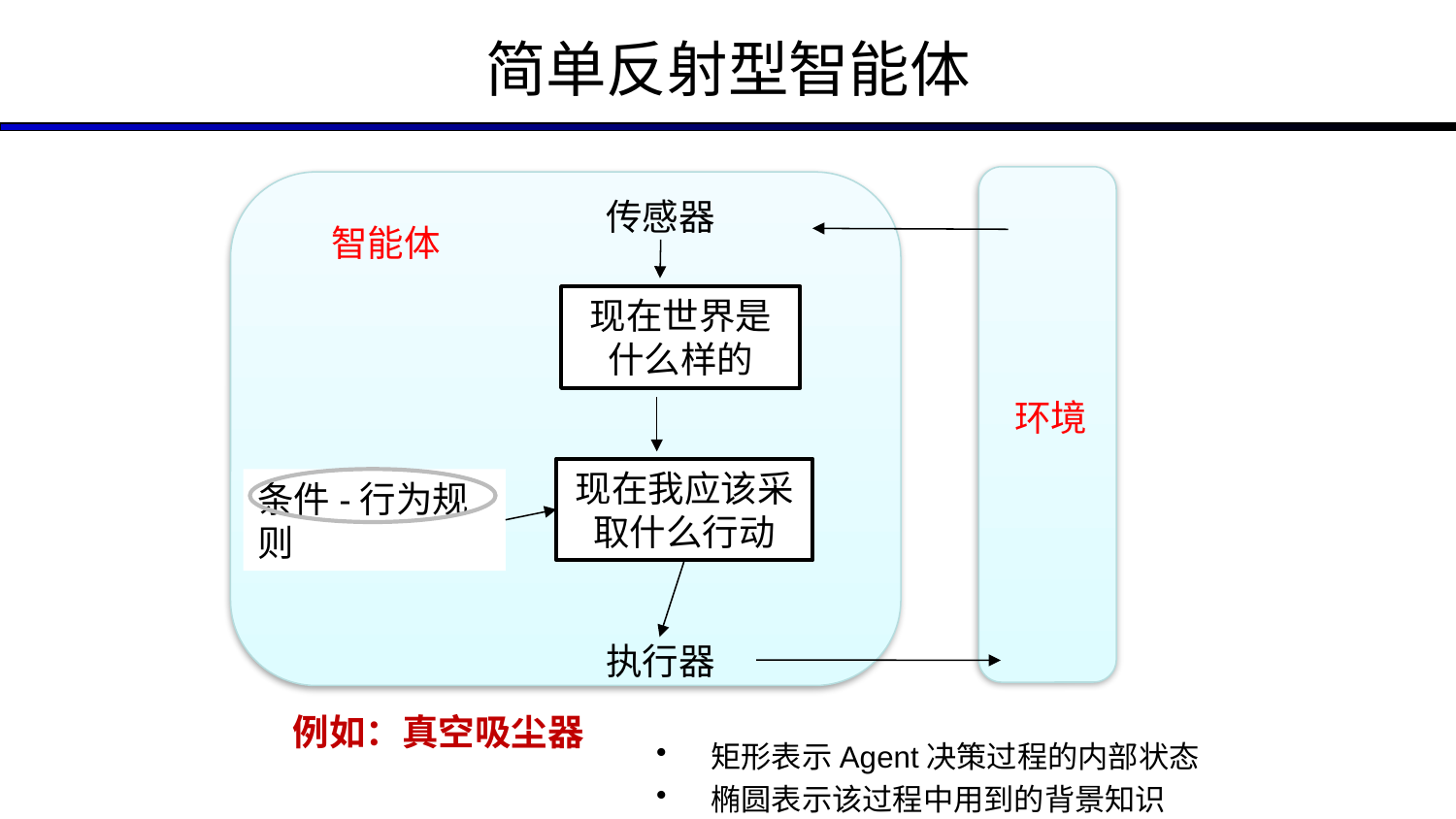

简单反射型智能体

传感器
智能体
现在世界是什么样的
环境
现在我应该采取什么行动
条件-行为规则

执行器
例如：真空吸尘器
矩形表示Agent决策过程的内部状态
椭圆表示该过程中用到的背景知识